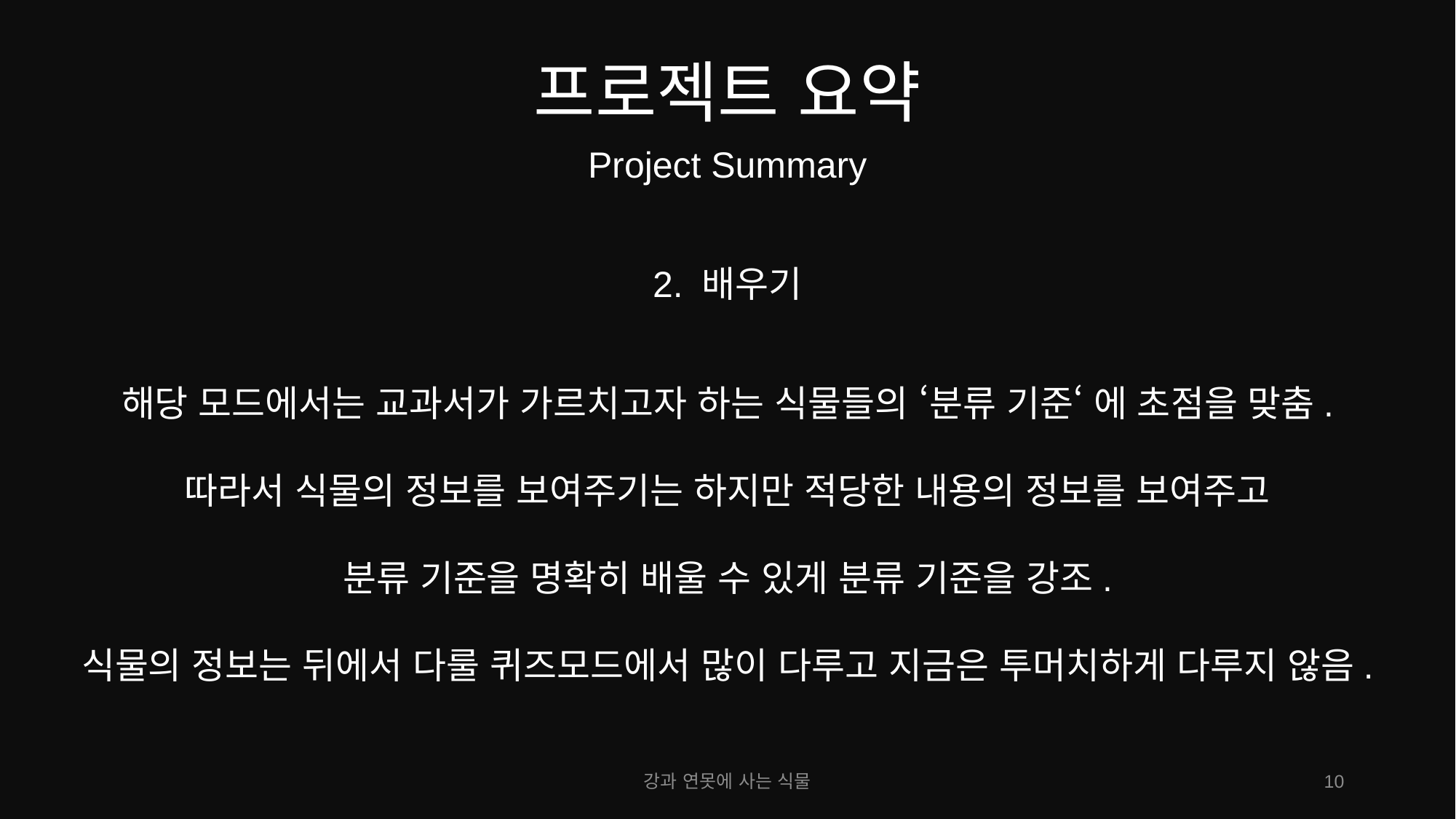

# 프로젝트 요약
Project Summary
2. 배우기
해당 모드에서는 교과서가 가르치고자 하는 식물들의 ‘분류 기준‘ 에 초점을 맞춤.

따라서 식물의 정보를 보여주기는 하지만 적당한 내용의 정보를 보여주고

분류 기준을 명확히 배울 수 있게 분류 기준을 강조.

식물의 정보는 뒤에서 다룰 퀴즈모드에서 많이 다루고 지금은 투머치하게 다루지 않음.
강과 연못에 사는 식물
10